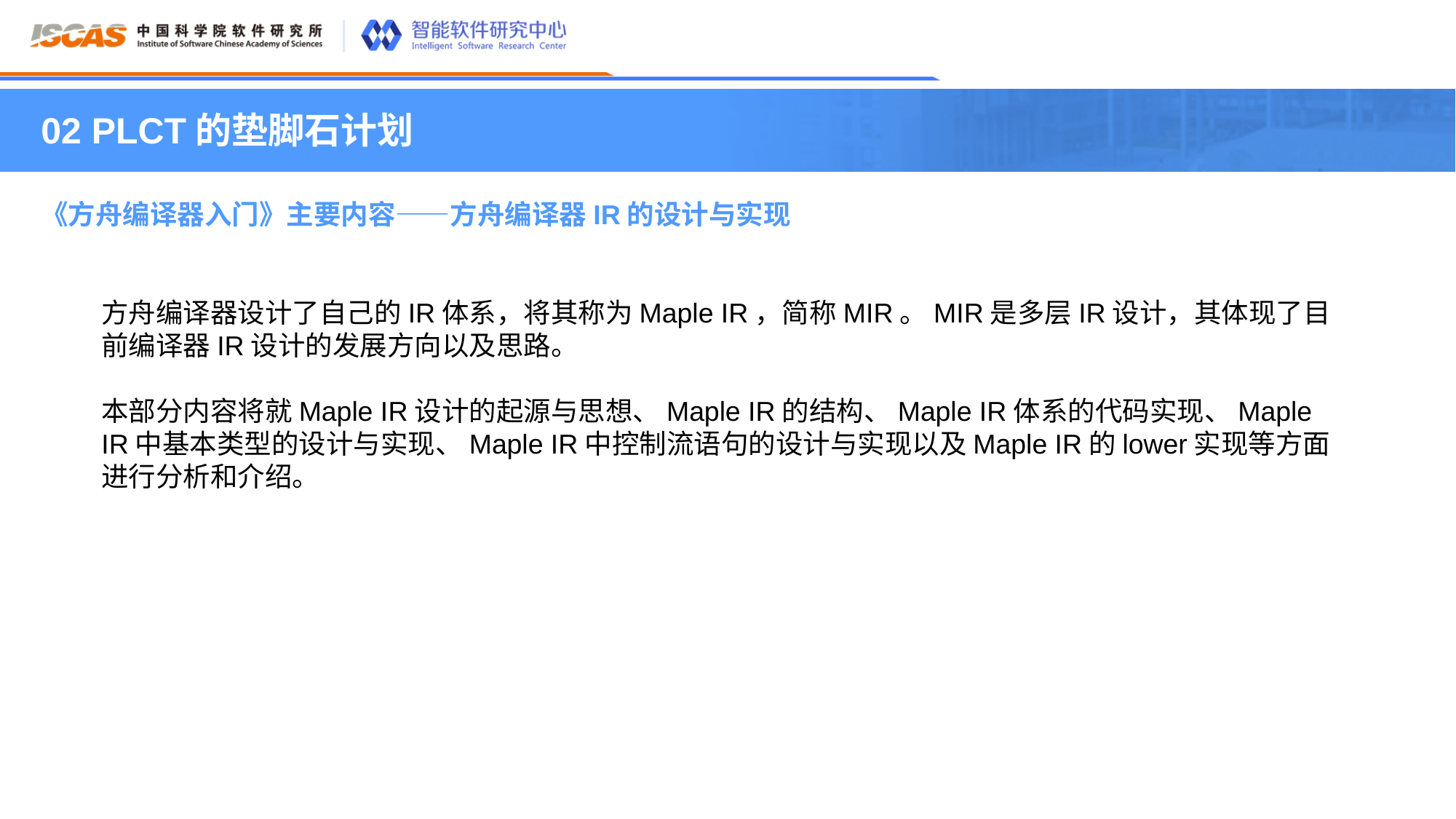

02 PLCT的垫脚石计划

《方舟编译器入门》主要内容——方舟编译器IR的设计与实现
方舟编译器设计了自己的IR体系，将其称为Maple IR，简称MIR。MIR是多层IR设计，其体现了目前编译器IR设计的发展方向以及思路。

本部分内容将就Maple IR设计的起源与思想、Maple IR的结构、Maple IR体系的代码实现、Maple IR中基本类型的设计与实现、Maple IR中控制流语句的设计与实现以及Maple IR的lower实现等方面进行分析和介绍。